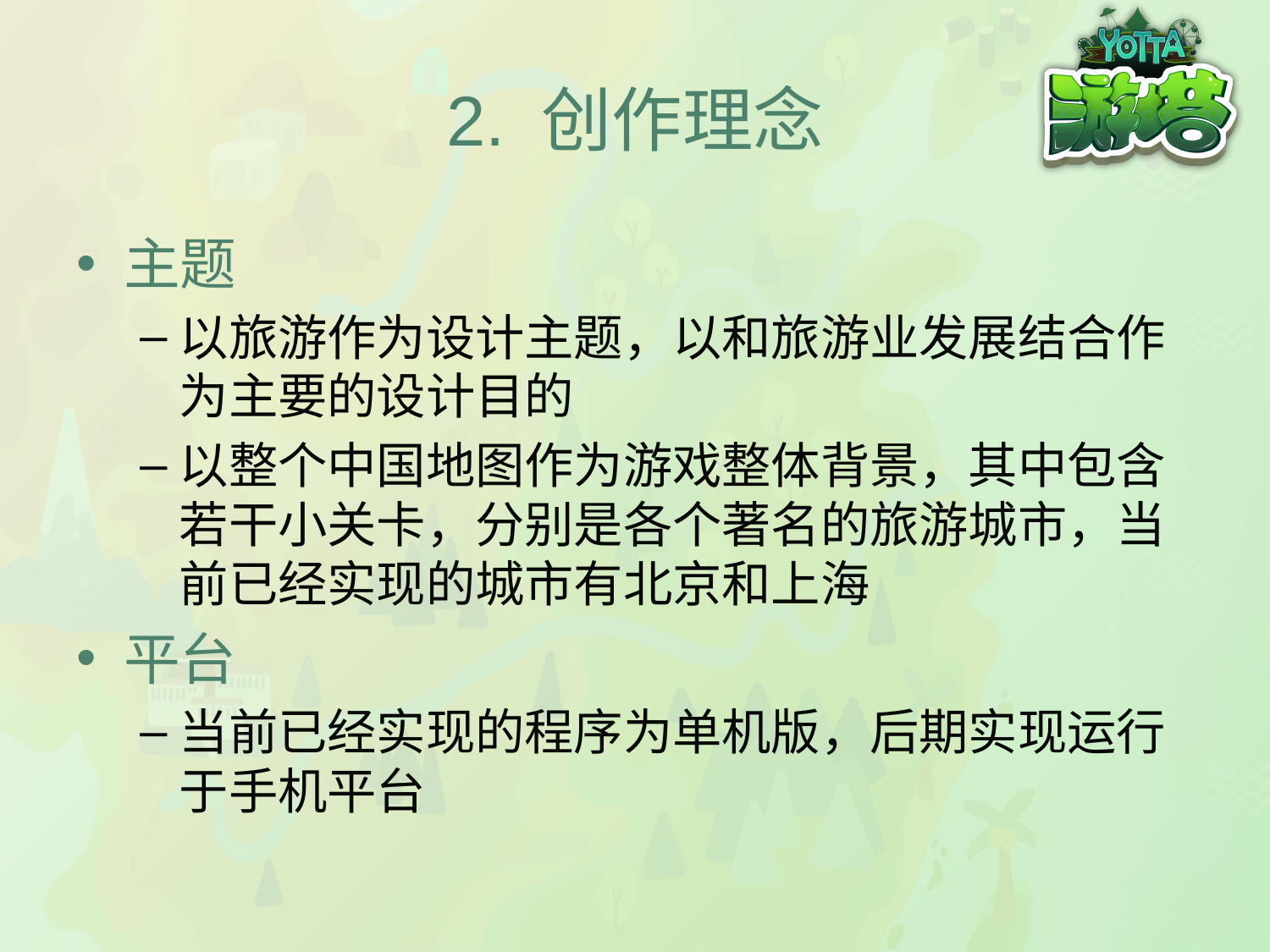

# 2. 创作理念
主题
以旅游作为设计主题，以和旅游业发展结合作为主要的设计目的
以整个中国地图作为游戏整体背景，其中包含若干小关卡，分别是各个著名的旅游城市，当前已经实现的城市有北京和上海
平台
当前已经实现的程序为单机版，后期实现运行于手机平台